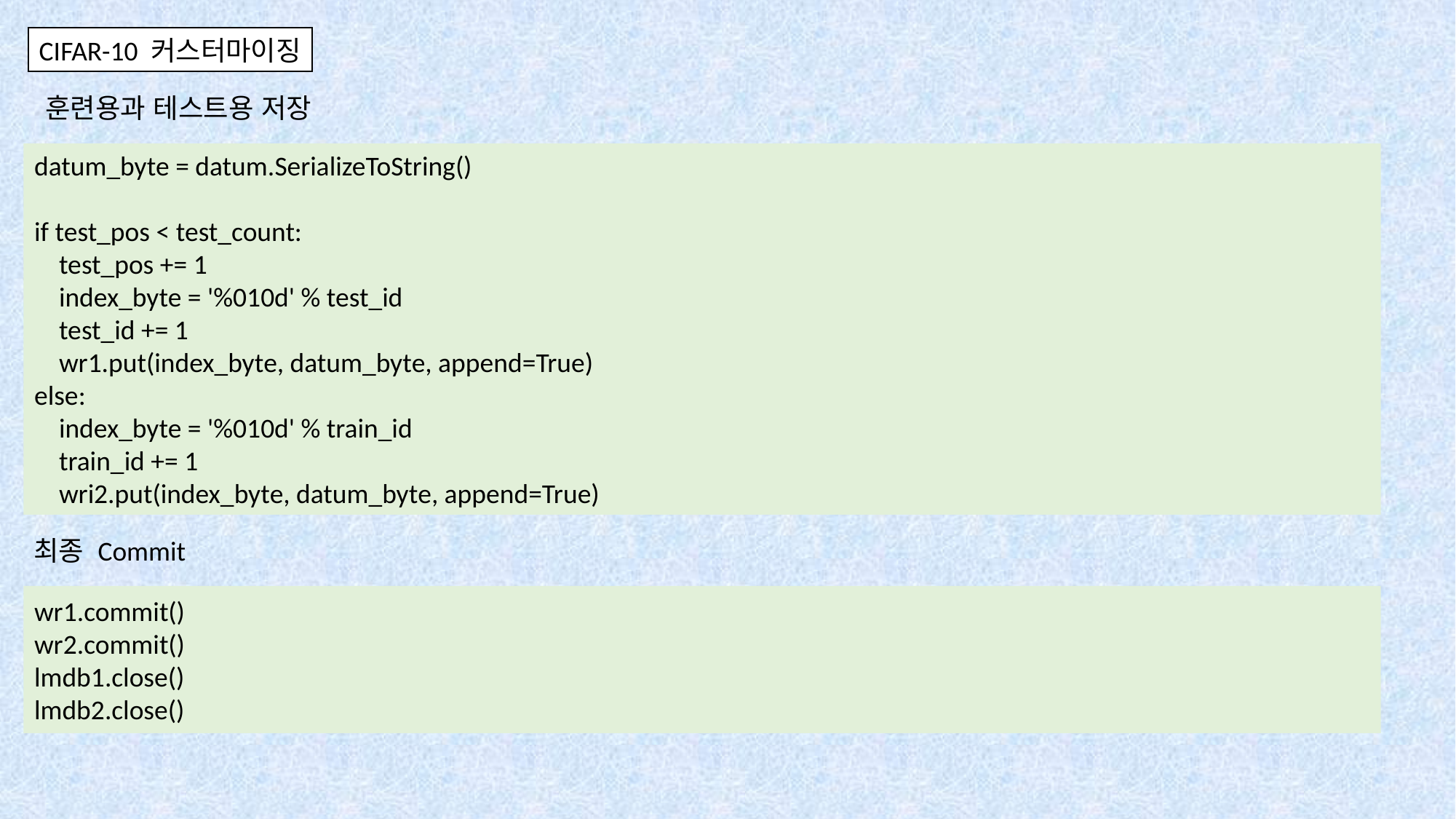

CIFAR-10 커스터마이징
훈련용과 테스트용 저장
datum_byte = datum.SerializeToString()

if test_pos < test_count:
    test_pos += 1
    index_byte = '%010d' % test_id
    test_id += 1
    wr1.put(index_byte, datum_byte, append=True)
else:
    index_byte = '%010d' % train_id
    train_id += 1
    wri2.put(index_byte, datum_byte, append=True)
최종 Commit
wr1.commit()
wr2.commit()
lmdb1.close()
lmdb2.close()